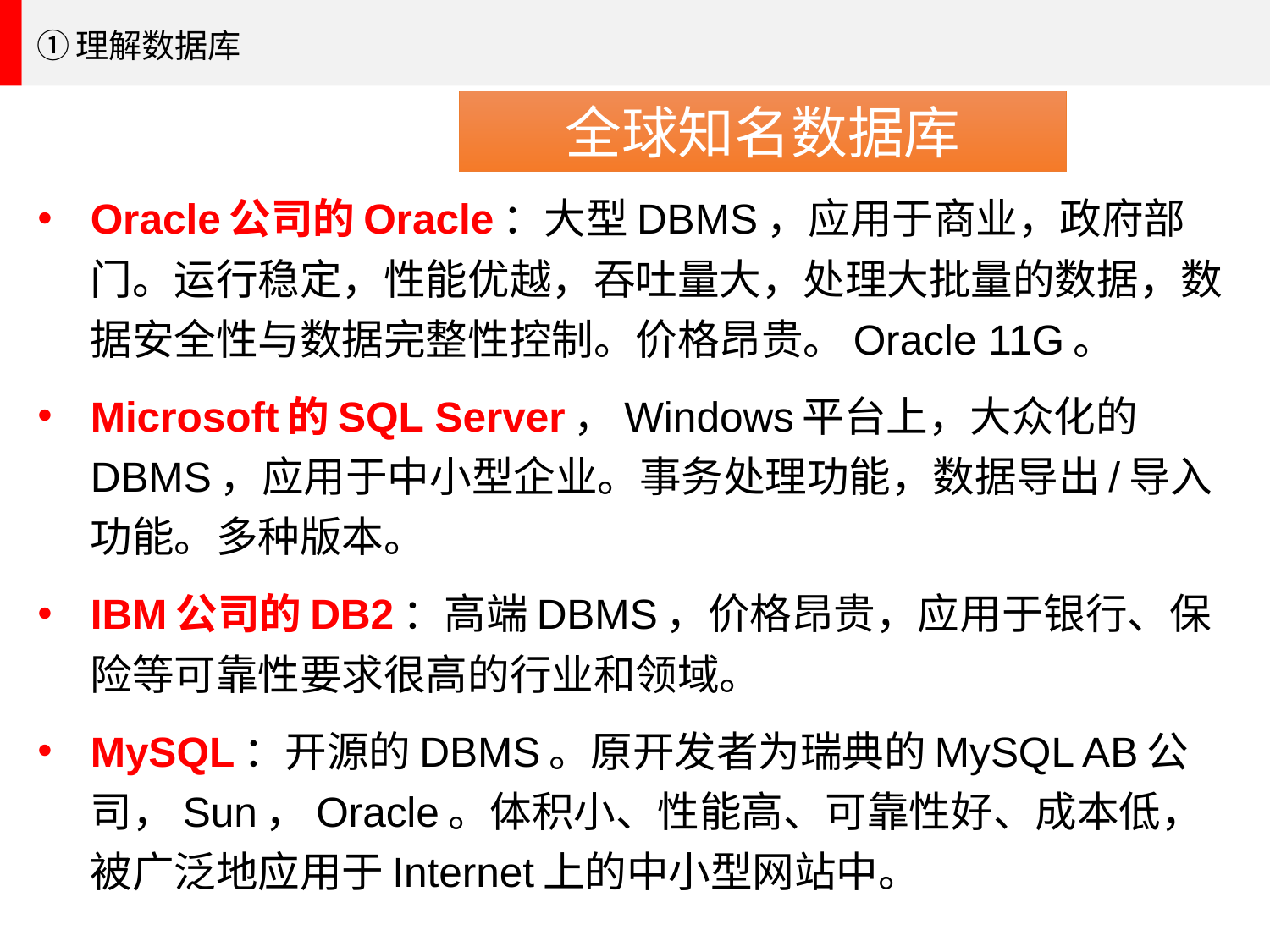

①理解数据库
全球知名数据库
Oracle公司的Oracle：大型DBMS，应用于商业，政府部门。运行稳定，性能优越，吞吐量大，处理大批量的数据，数据安全性与数据完整性控制。价格昂贵。Oracle 11G。
Microsoft的SQL Server，Windows平台上，大众化的DBMS，应用于中小型企业。事务处理功能，数据导出/导入功能。多种版本。
IBM公司的DB2：高端DBMS，价格昂贵，应用于银行、保险等可靠性要求很高的行业和领域。
MySQL：开源的DBMS。原开发者为瑞典的MySQL AB公司，Sun，Oracle。体积小、性能高、可靠性好、成本低，被广泛地应用于Internet上的中小型网站中。